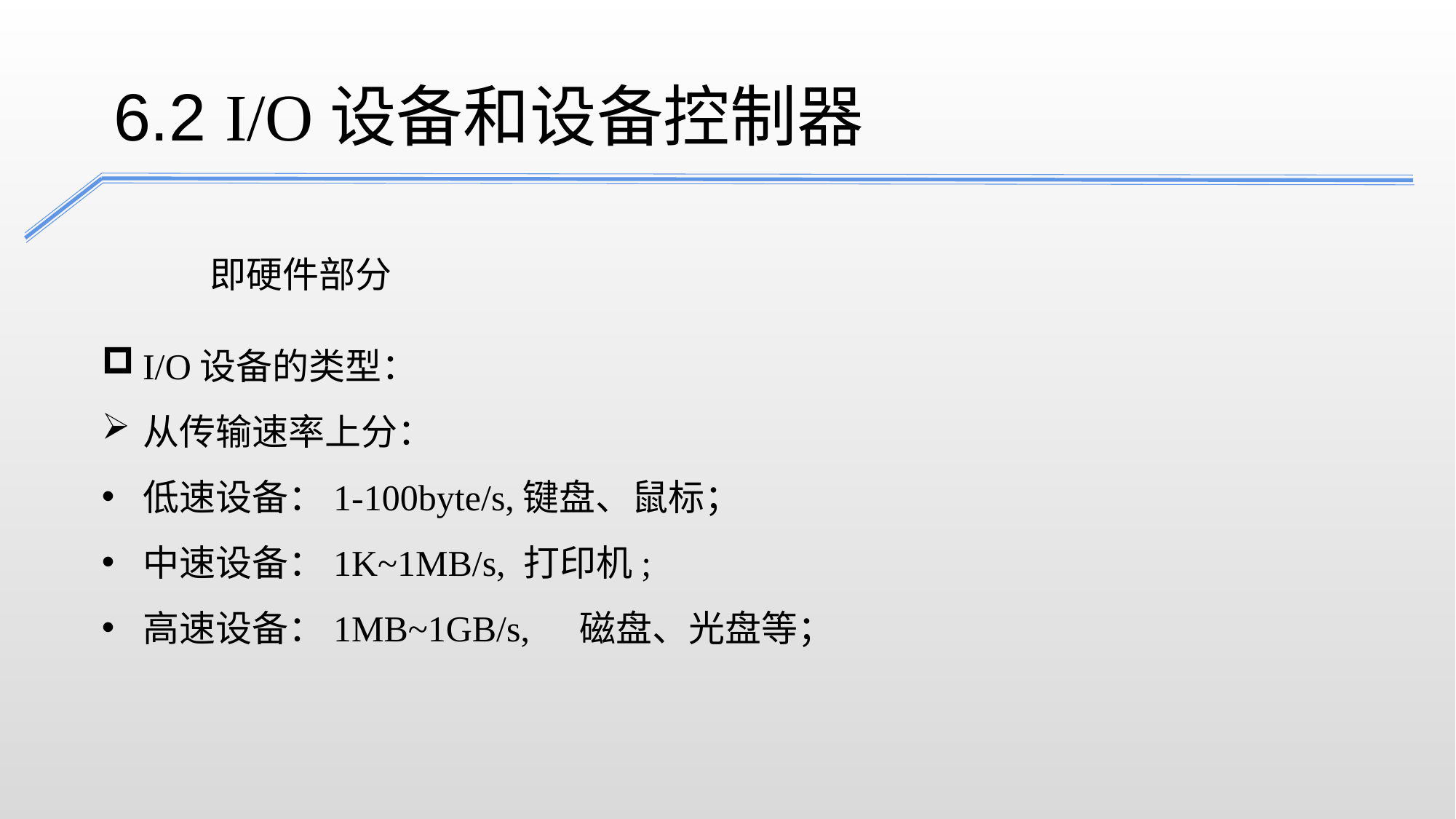

6.2 I/O设备和设备控制器
即硬件部分
I/O设备的类型：
从传输速率上分：
低速设备：1-100byte/s,键盘、鼠标；
中速设备：1K~1MB/s, 打印机;
高速设备：1MB~1GB/s, 	磁盘、光盘等；